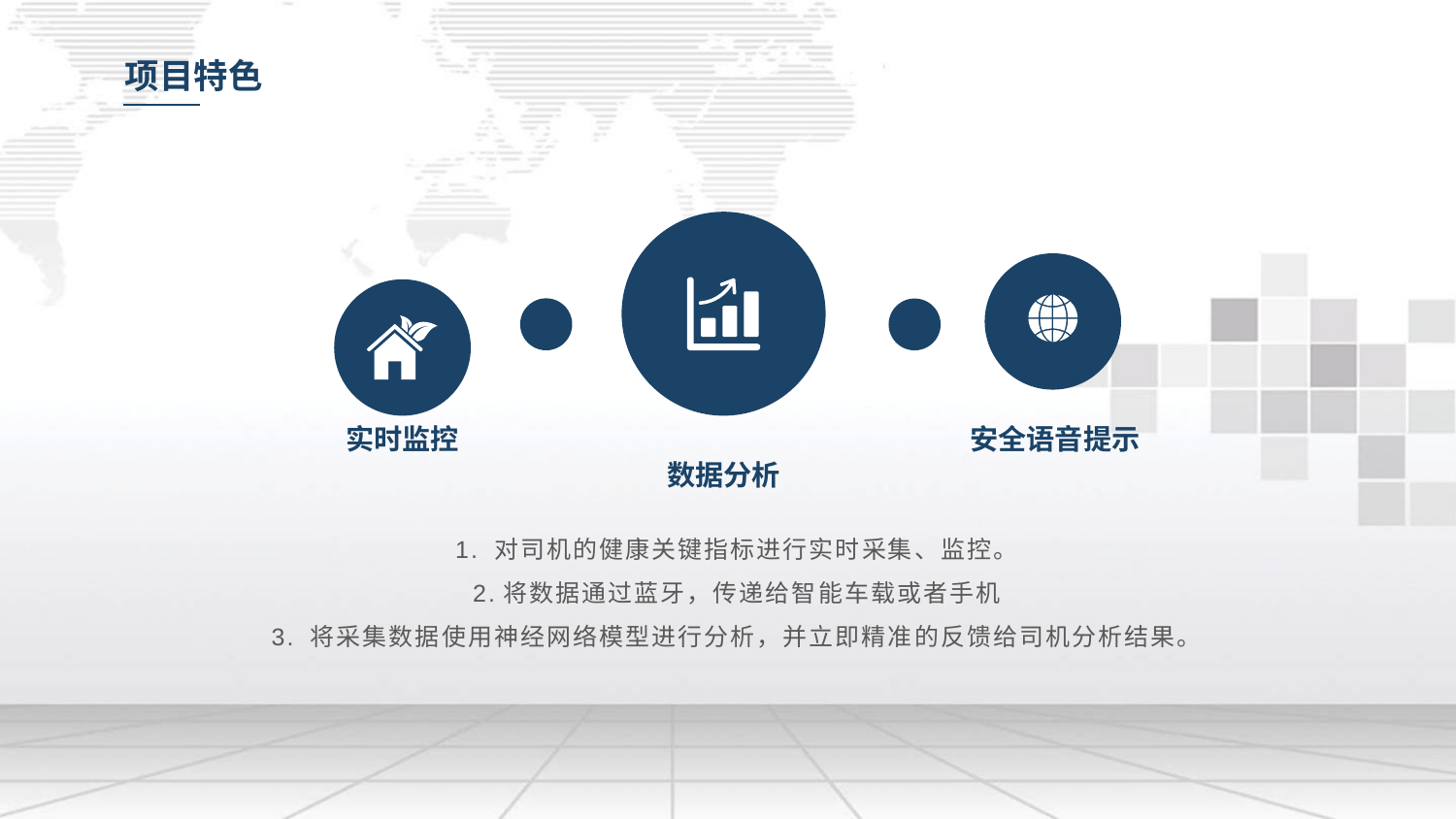

项目特色

实时监控
安全语音提示

数据分析
1. 对司机的健康关键指标进行实时采集、监控。
2.将数据通过蓝牙，传递给智能车载或者手机
3. 将采集数据使用神经网络模型进行分析，并立即精准的反馈给司机分析结果。